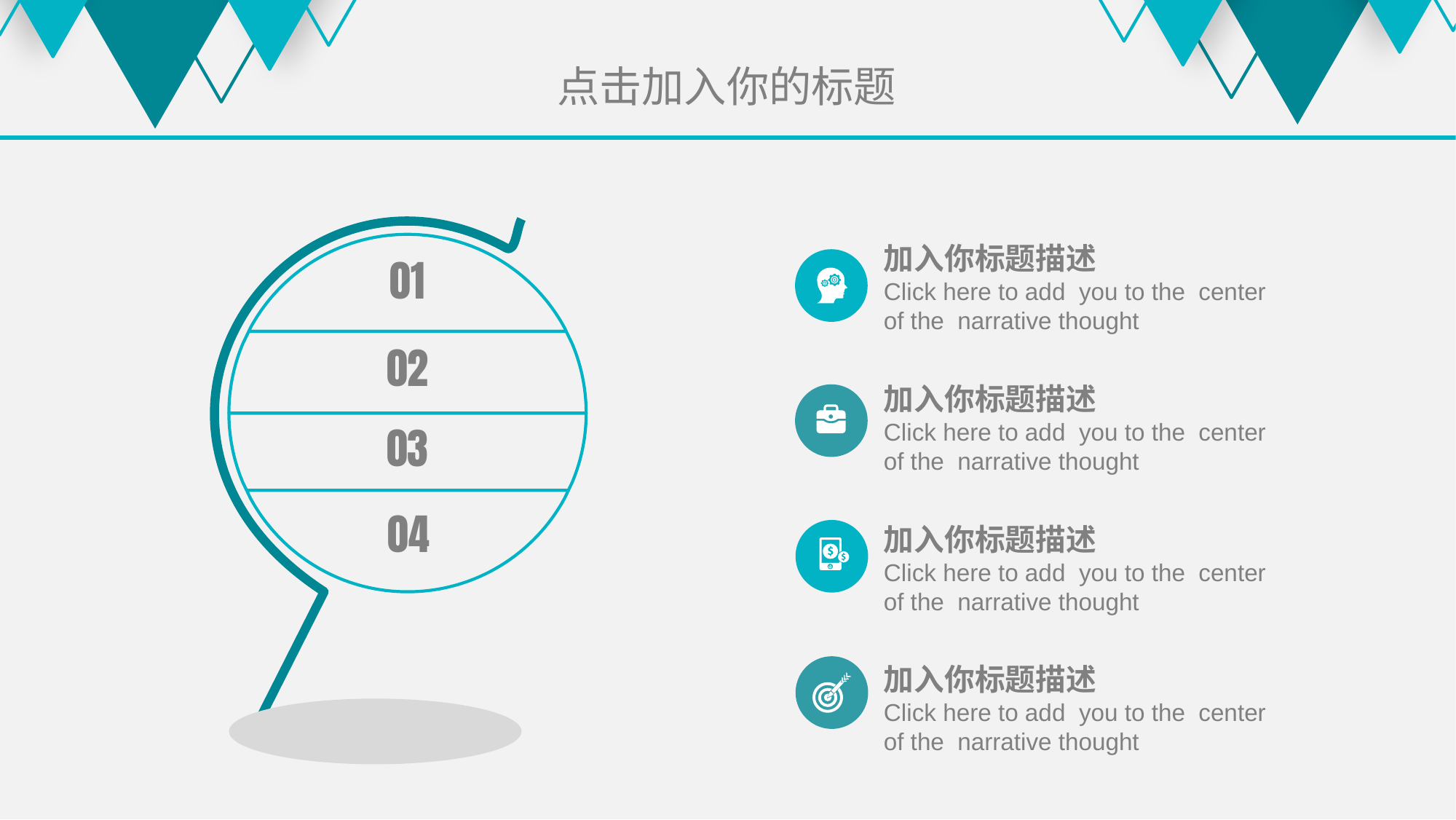

点击加入你的标题

加入你标题描述
Click here to add  you to the  center
of the  narrative thought

01

02
加入你标题描述
Click here to add  you to the  center
of the  narrative thought

03

04
加入你标题描述
Click here to add  you to the  center
of the  narrative thought

加入你标题描述
Click here to add  you to the  center
of the  narrative thought